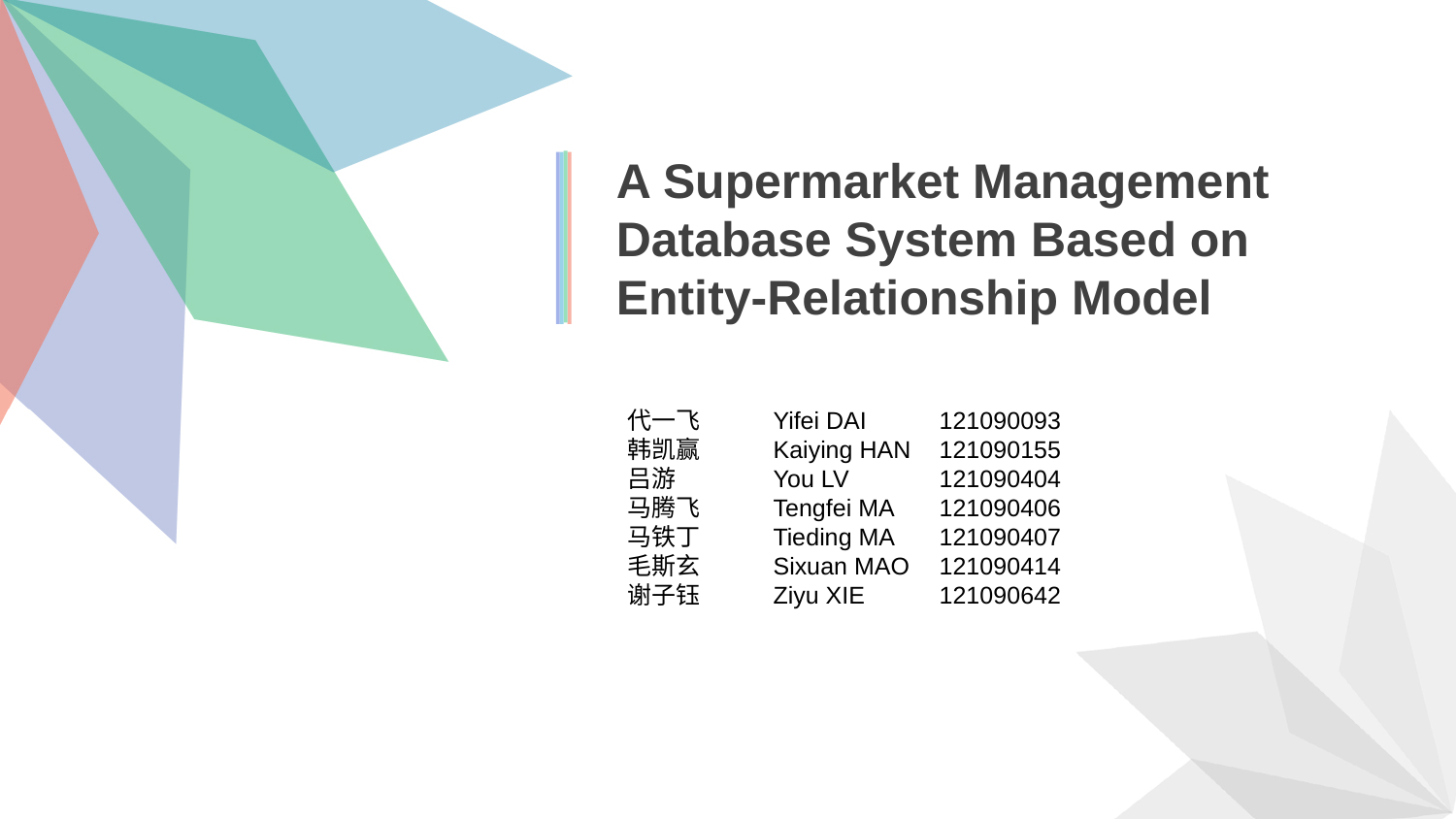

A Supermarket Management Database System Based on Entity-Relationship Model

代一飞	Yifei DAI 	   121090093
韩凯赢	Kaiying HAN	   121090155
吕游   	You LV	   121090404
马腾飞	Tengfei MA	   121090406
马铁丁	Tieding MA	   121090407
毛斯玄	Sixuan MAO	   121090414
谢子钰	Ziyu XIE	   121090642